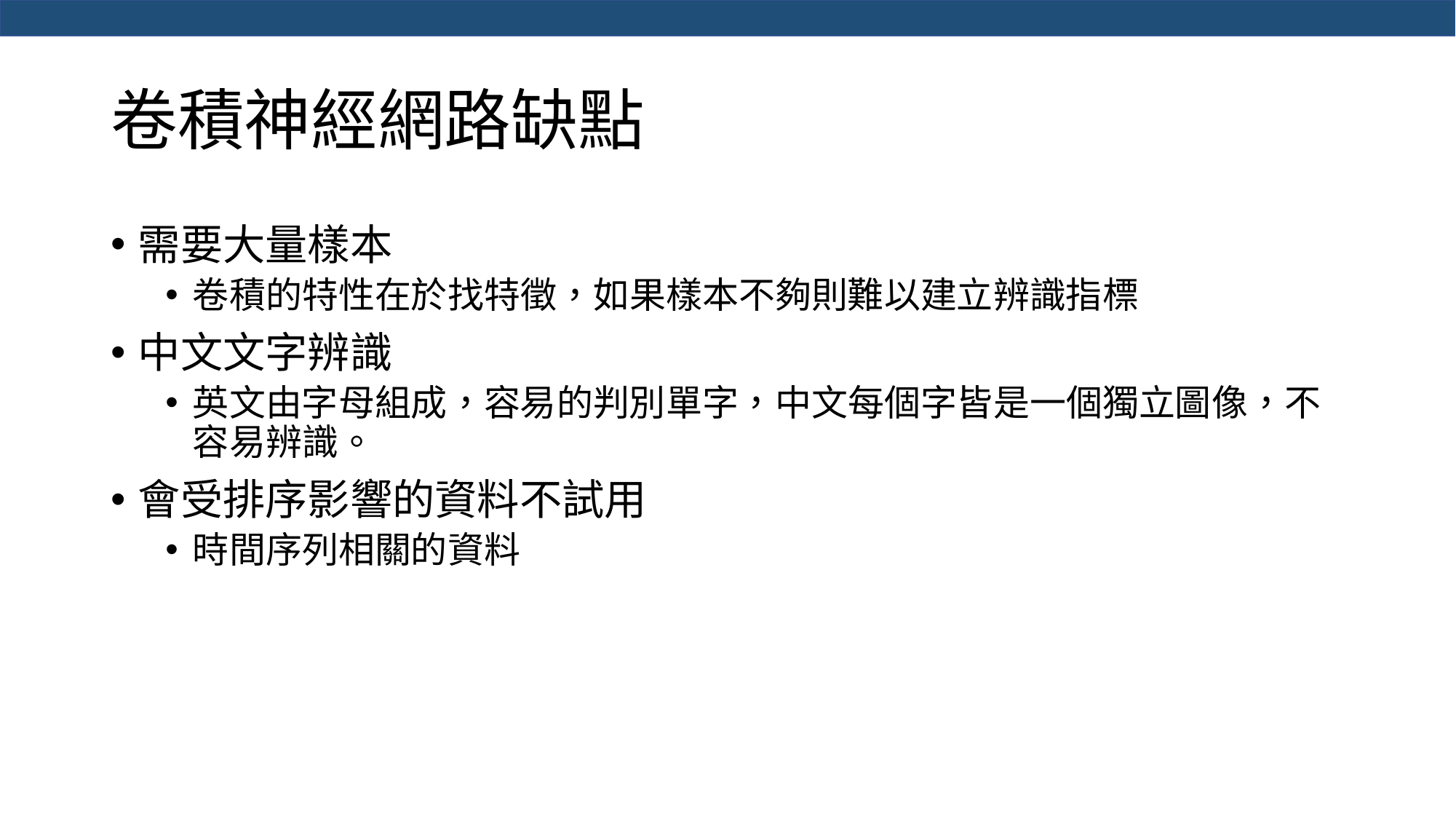

# 卷積神經網路缺點
需要大量樣本
卷積的特性在於找特徵，如果樣本不夠則難以建立辨識指標
中文文字辨識
英文由字母組成，容易的判別單字，中文每個字皆是一個獨立圖像，不容易辨識。
會受排序影響的資料不試用
時間序列相關的資料